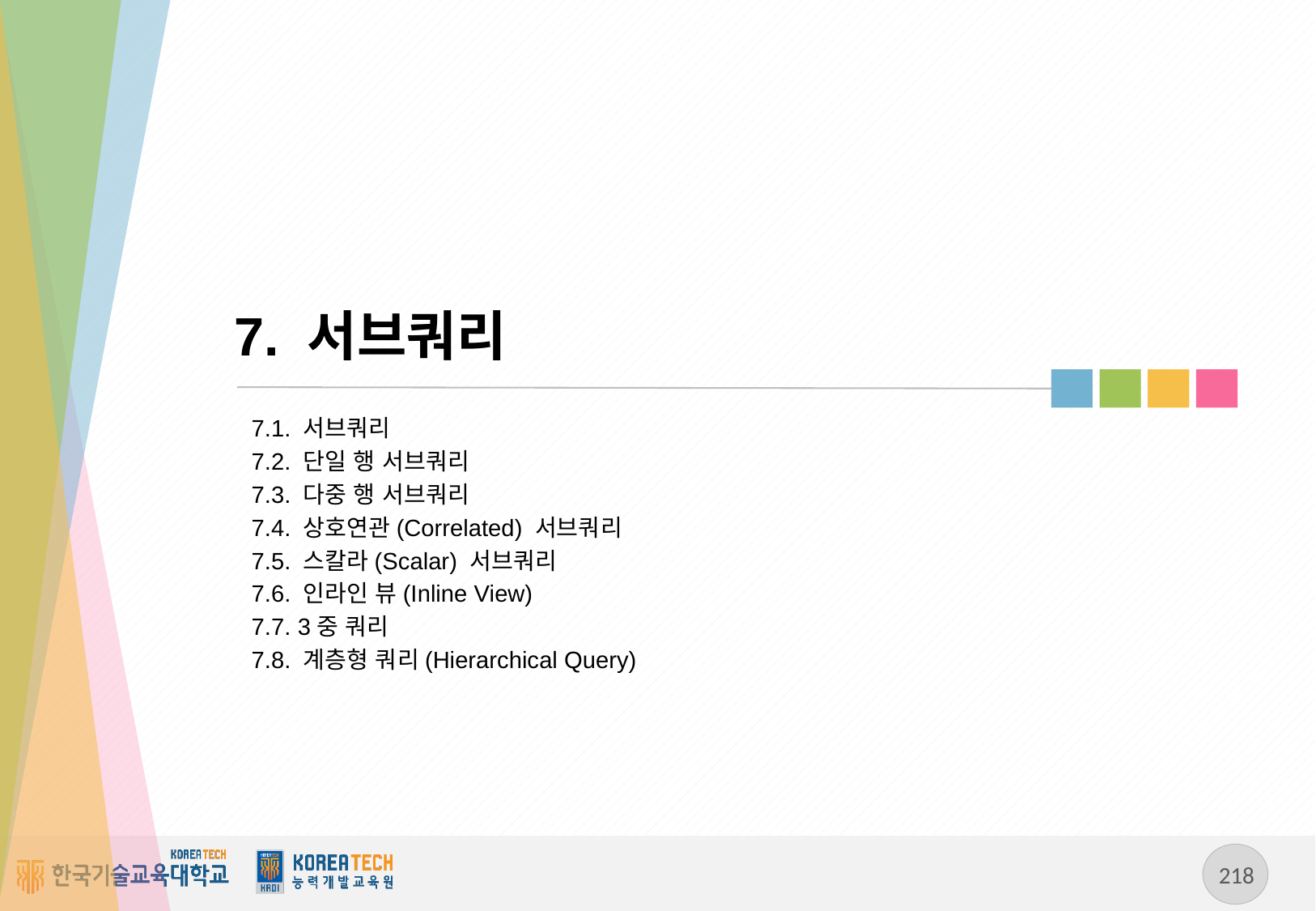

# 7. 서브쿼리
7.1. 서브쿼리
7.2. 단일 행 서브쿼리
7.3. 다중 행 서브쿼리
7.4. 상호연관(Correlated) 서브쿼리
7.5. 스칼라(Scalar) 서브쿼리
7.6. 인라인 뷰(Inline View)
7.7. 3중 쿼리
7.8. 계층형 쿼리(Hierarchical Query)